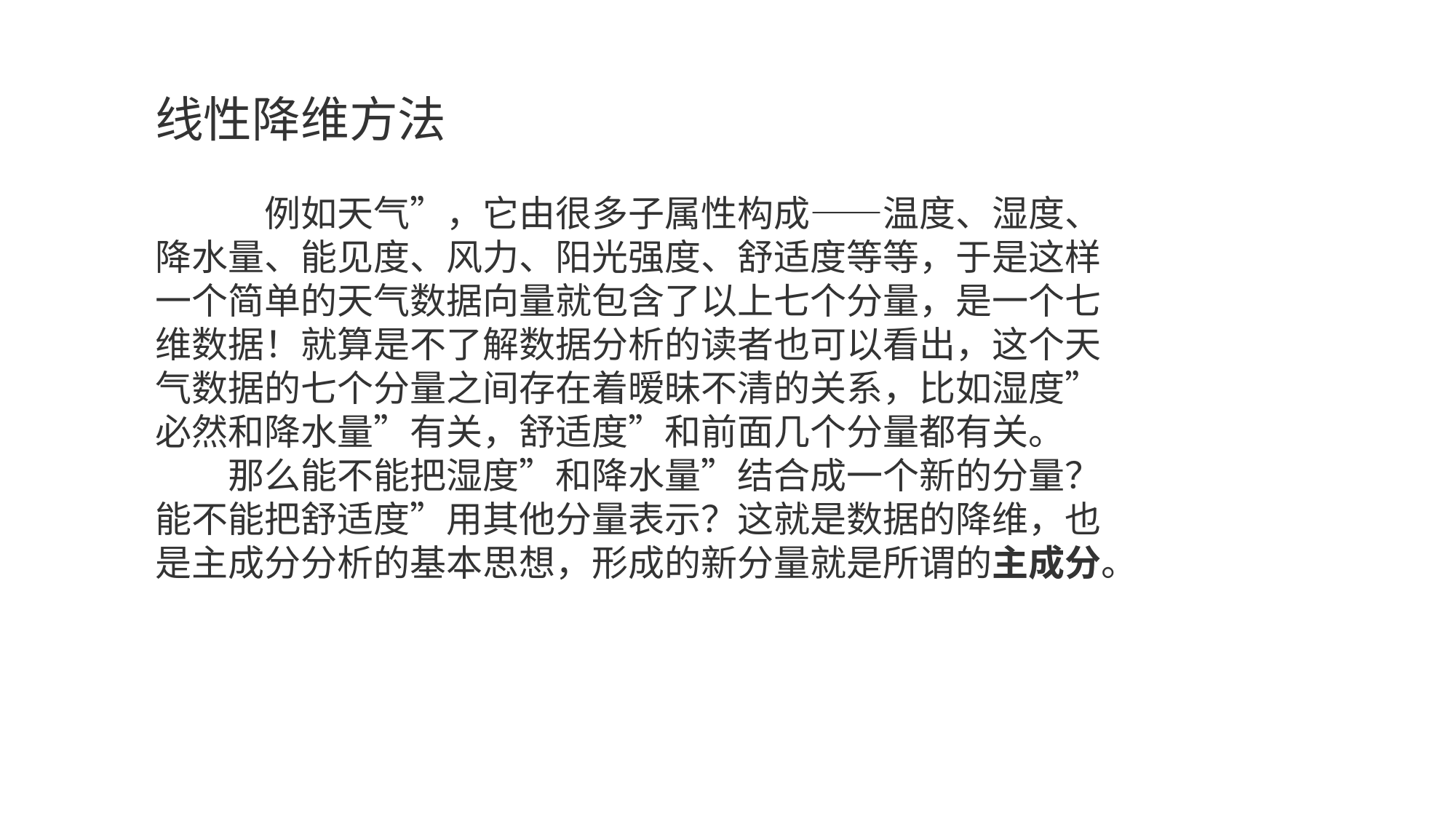

线性降维方法

	例如天气”，它由很多子属性构成——温度、湿度、降水量、能见度、风力、阳光强度、舒适度等等，于是这样一个简单的天气数据向量就包含了以上七个分量，是一个七维数据！就算是不了解数据分析的读者也可以看出，这个天气数据的七个分量之间存在着暧昧不清的关系，比如湿度”必然和降水量”有关，舒适度”和前面几个分量都有关。
　　那么能不能把湿度”和降水量”结合成一个新的分量？能不能把舒适度”用其他分量表示？这就是数据的降维，也是主成分分析的基本思想，形成的新分量就是所谓的主成分。